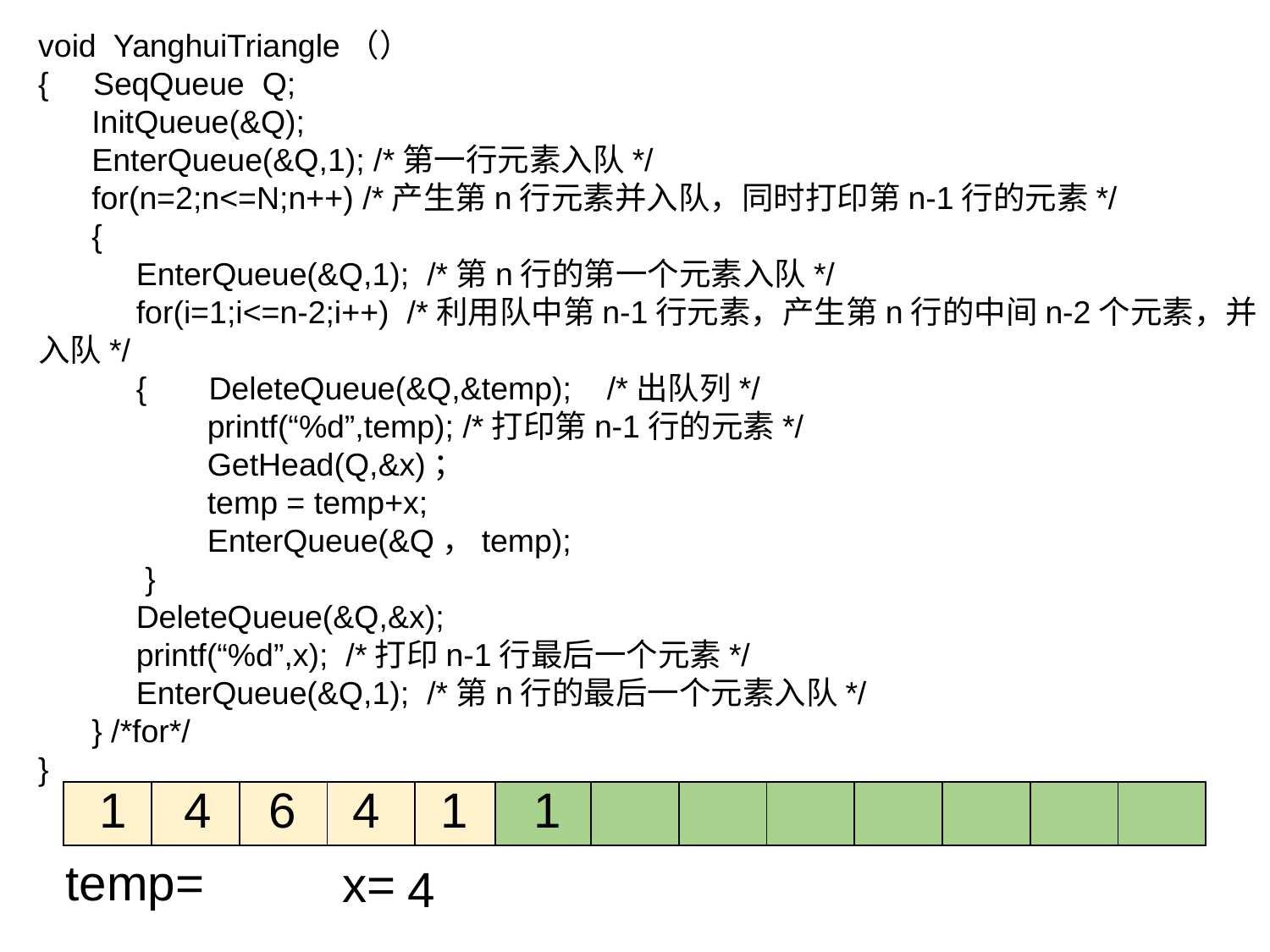

void  YanghuiTriangle（）
{     SeqQueue  Q;
      InitQueue(&Q);
      EnterQueue(&Q,1); /*第一行元素入队*/
      for(n=2;n<=N;n++) /*产生第n行元素并入队，同时打印第n-1行的元素*/
      {
           EnterQueue(&Q,1);  /*第n行的第一个元素入队*/
           for(i=1;i<=n-2;i++)  /*利用队中第n-1行元素，产生第n行的中间n-2个元素，并入队*/
           {       DeleteQueue(&Q,&temp);    /*出队列*/
                   printf(“%d”,temp); /*打印第n-1行的元素*/
                   GetHead(Q,&x)；
                   temp = temp+x;
                   EnterQueue(&Q，temp);
            }
           DeleteQueue(&Q,&x);
           printf(“%d”,x);  /*打印n-1行最后一个元素*/
           EnterQueue(&Q,1);  /*第n行的最后一个元素入队*/
      } /*for*/
}
1
4
6
4
1
1
|  |  |  |  |  |  |  |  |  |  |  |  |  |
| --- | --- | --- | --- | --- | --- | --- | --- | --- | --- | --- | --- | --- |
temp=
x=
4
66